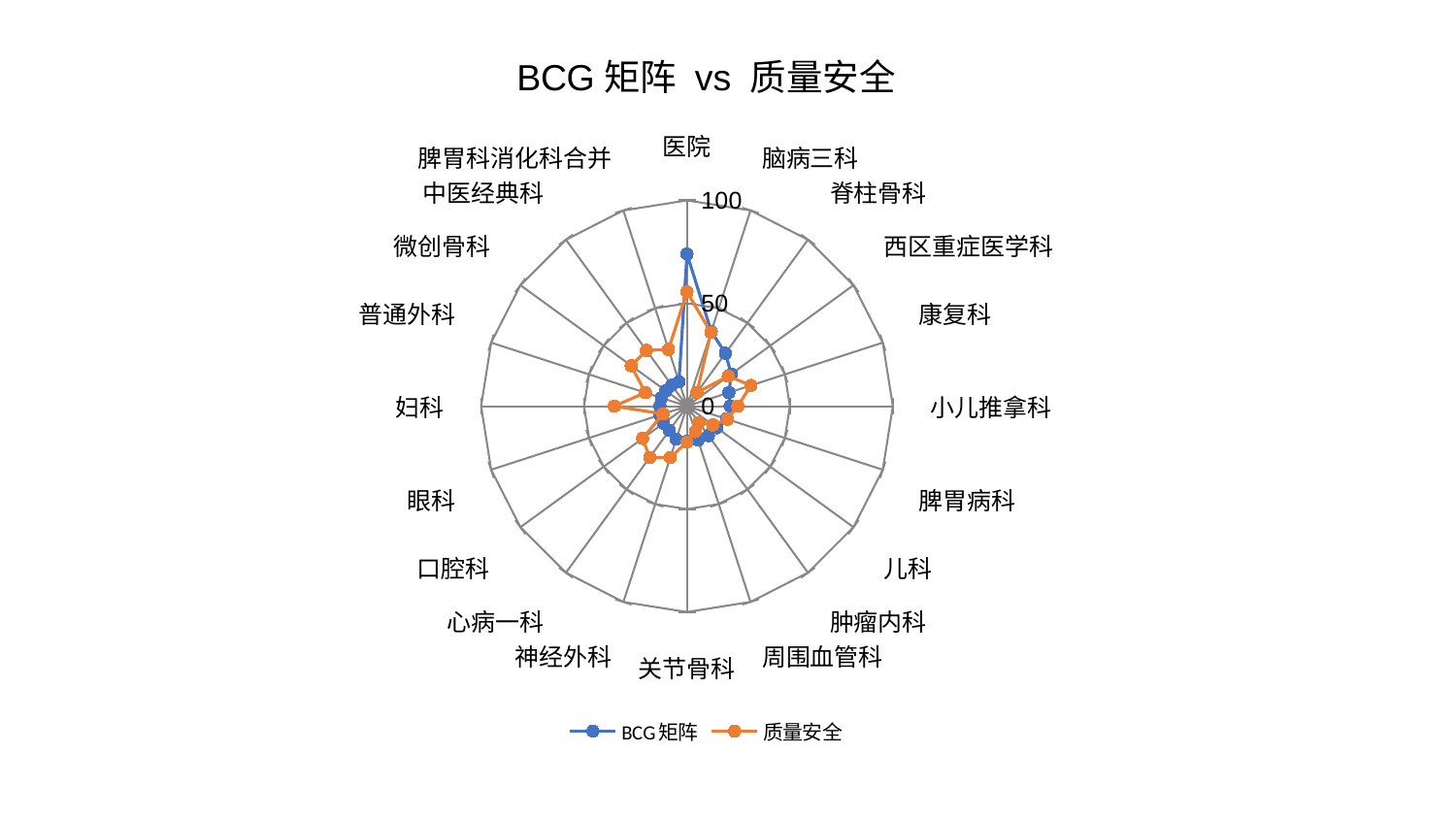

### Chart: BCG矩阵 vs 质量安全

| Category | BCG矩阵 | 质量安全 |
|---|---|---|
| 医院 | 73.91167455659351 | 55.53573143003357 |
| 脑病三科 | 38.200624603567725 | 37.67278953642697 |
| 脊柱骨科 | 31.81446255757083 | 8.201504026658462 |
| 西区重症医学科 | 26.61449357850511 | 24.797740722604644 |
| 康复科 | 21.436446743294795 | 32.69029301288871 |
| 小儿推拿科 | 20.9905178210979 | 24.69501438100378 |
| 脾胃病科 | 20.159615360103437 | 20.62743548015568 |
| 儿科 | 17.848290726079057 | 15.520968651541892 |
| 肿瘤内科 | 17.682074187757188 | 9.752115053746572 |
| 周围血管科 | 17.334239053465673 | 12.989594029362035 |
| 关节骨科 | 17.12059571239579 | 17.42904053746407 |
| 神经外科 | 16.86165557078275 | 26.267921720039784 |
| 心病一科 | 14.546639907994628 | 30.76481410432205 |
| 口腔科 | 14.06762589050694 | 26.66205162134043 |
| 眼科 | 13.761572113852317 | 12.22670266915097 |
| 妇科 | 13.156249438531999 | 35.29941768756632 |
| 普通外科 | 13.111619555397501 | 21.28025069685709 |
| 微创骨科 | 12.732791772193693 | 33.51220068248155 |
| 中医经典科 | 12.629067421584137 | 33.48598555279222 |
| 脾胃科消化科合并 | 12.54887935149368 | 29.021374797837545 |
76